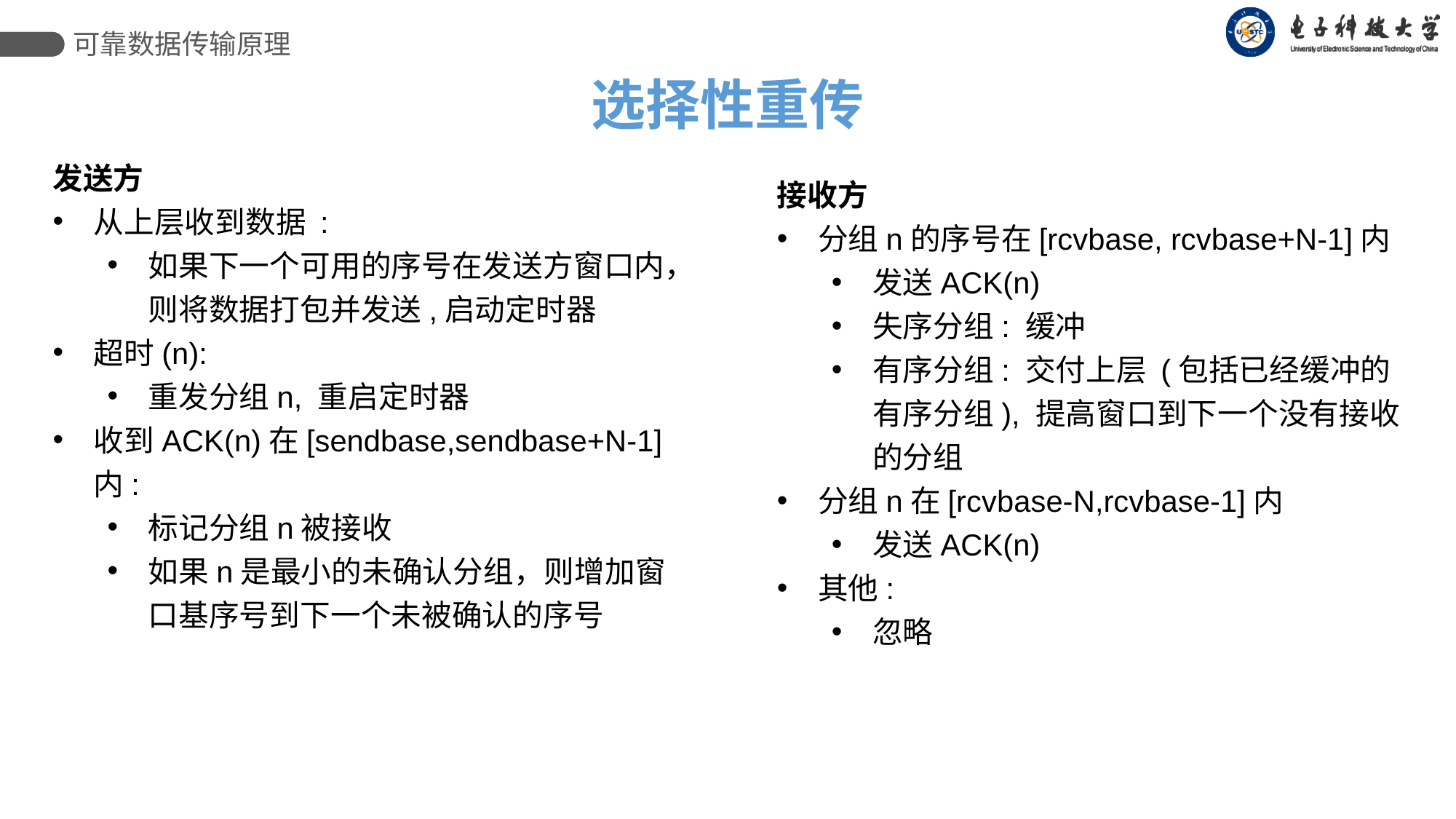

可靠数据传输原理

选择性重传
接收方
分组n的序号在[rcvbase, rcvbase+N-1]内
发送ACK(n)
失序分组: 缓冲
有序分组: 交付上层 (包括已经缓冲的有序分组), 提高窗口到下一个没有接收的分组
分组n在[rcvbase-N,rcvbase-1]内
发送ACK(n)
其他:
忽略
发送方
从上层收到数据 :
如果下一个可用的序号在发送方窗口内，则将数据打包并发送,启动定时器
超时(n):
重发分组n, 重启定时器
收到ACK(n)在[sendbase,sendbase+N-1]内:
标记分组n被接收
如果n是最小的未确认分组，则增加窗口基序号到下一个未被确认的序号